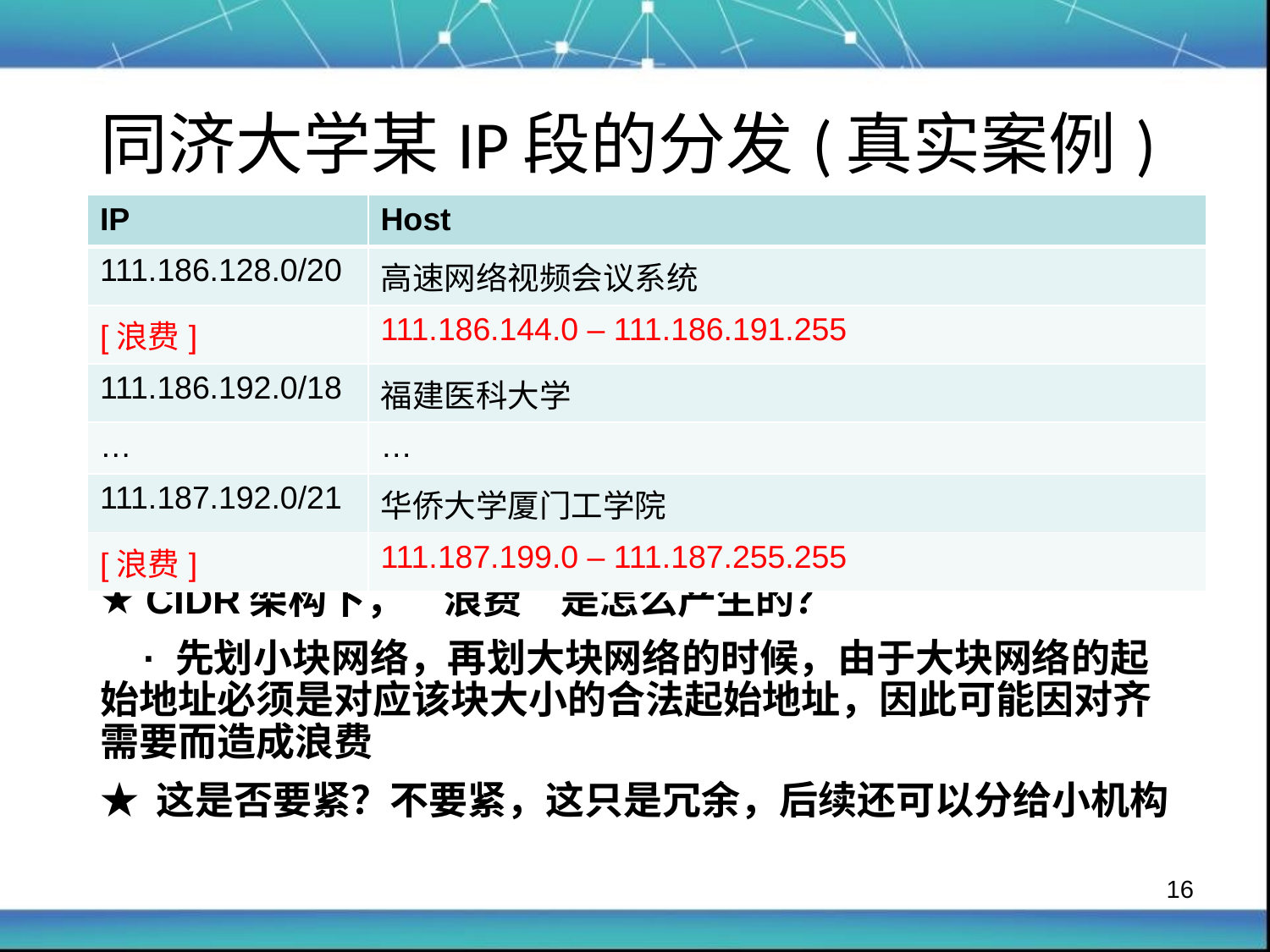

同济大学某IP段的分发(真实案例)
| IP | Host |
| --- | --- |
| 111.186.128.0/20 | 高速网络视频会议系统 |
| [浪费] | 111.186.144.0 – 111.186.191.255 |
| 111.186.192.0/18 | 福建医科大学 |
| … | … |
| 111.187.192.0/21 | 华侨大学厦门工学院 |
| [浪费] | 111.187.199.0 – 111.187.255.255 |

★ CIDR架构下，“浪费”是怎么产生的？
    · 先划小块网络，再划大块网络的时候，由于大块网络的起始地址必须是对应该块大小的合法起始地址，因此可能因对齐需要而造成浪费
★ 这是否要紧？不要紧，这只是冗余，后续还可以分给小机构

16